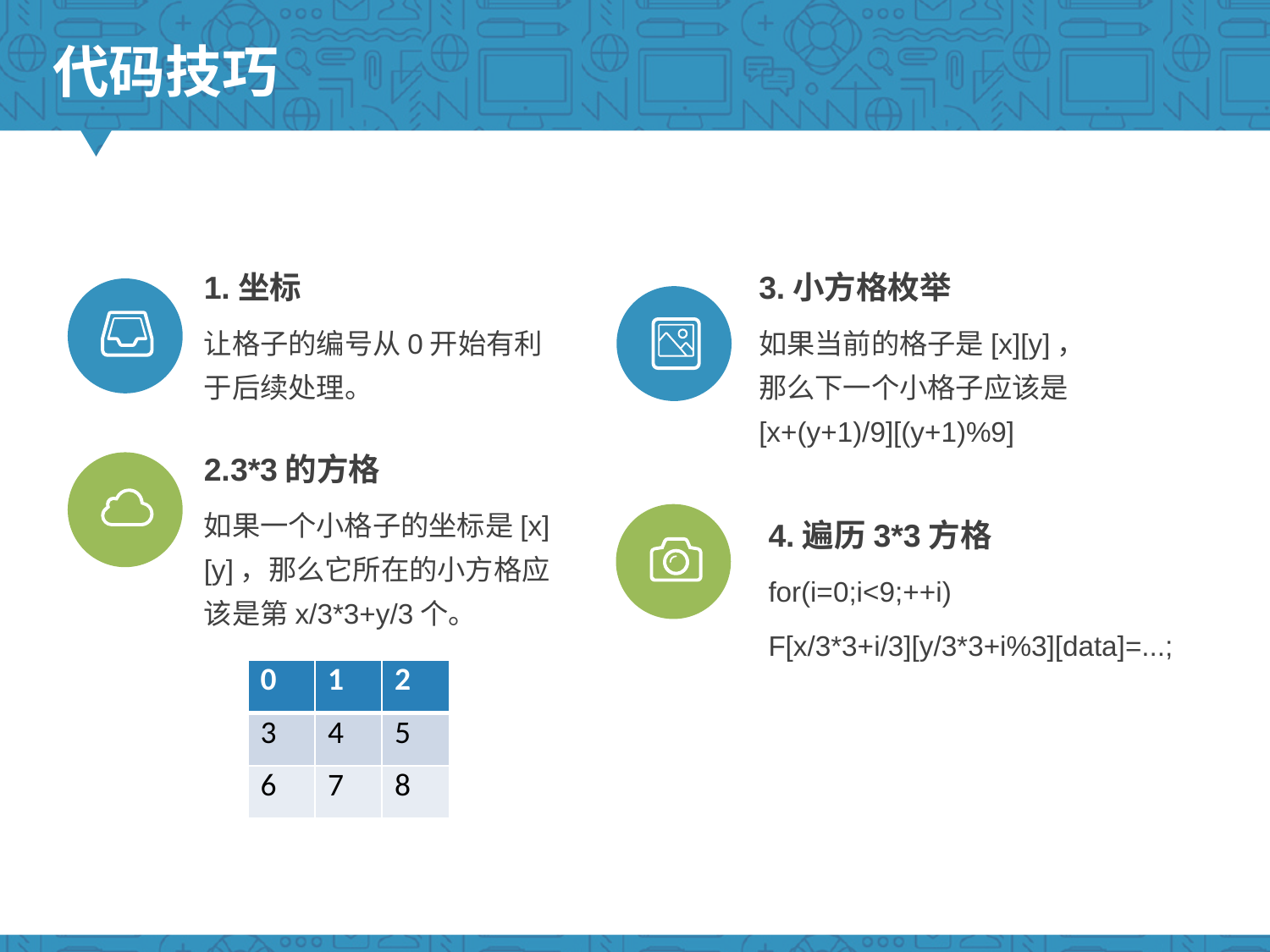

代码技巧
26
3.小方格枚举
如果当前的格子是[x][y]，那么下一个小格子应该是[x+(y+1)/9][(y+1)%9]
1.坐标
让格子的编号从0开始有利于后续处理。

2.3*3的方格
如果一个小格子的坐标是[x][y]，那么它所在的小方格应该是第x/3*3+y/3个。

4.遍历3*3方格
for(i=0;i<9;++i)
F[x/3*3+i/3][y/3*3+i%3][data]=...;

| 0 | 1 | 2 |
| --- | --- | --- |
| 3 | 4 | 5 |
| 6 | 7 | 8 |